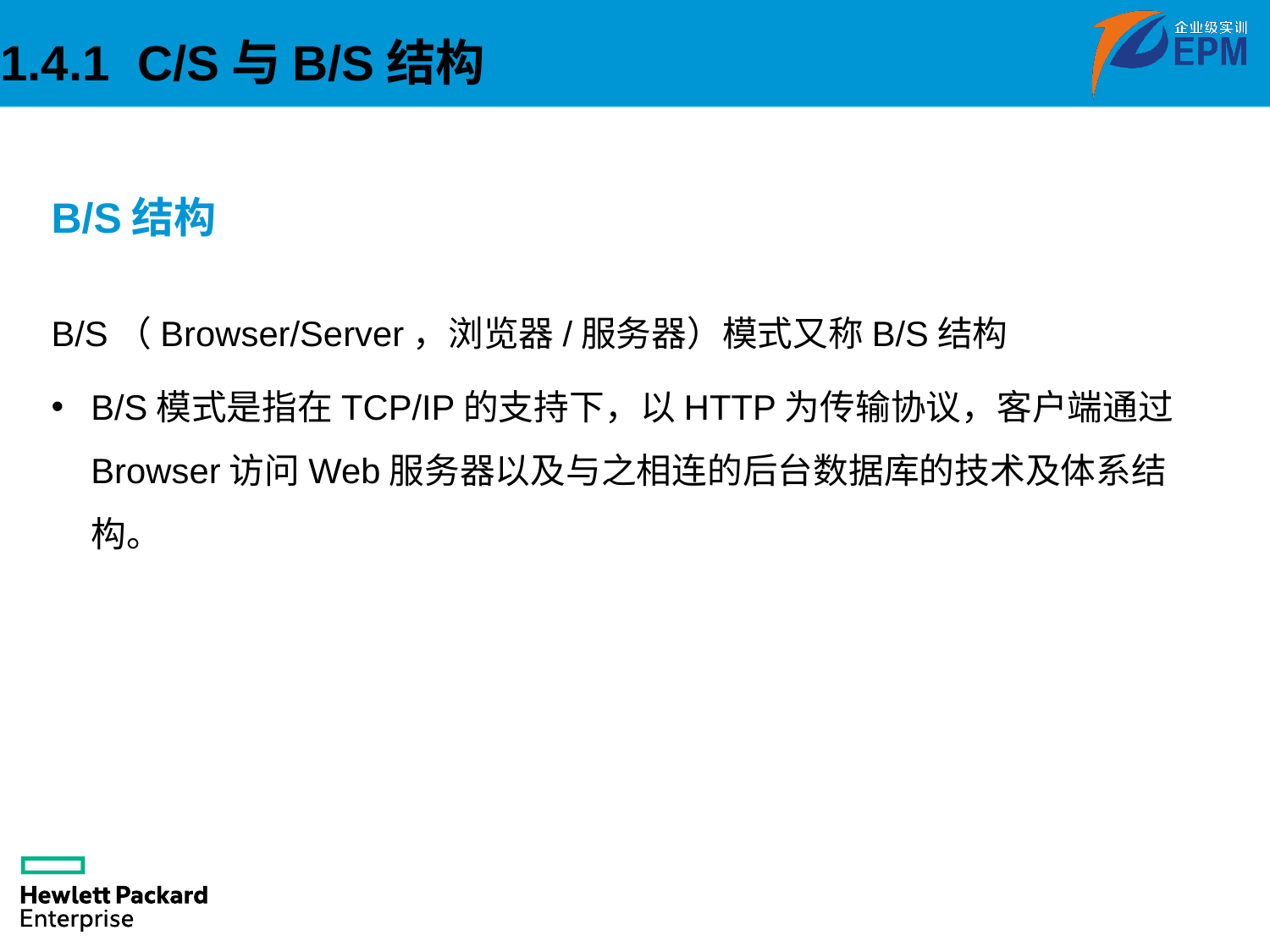

1.4.1  C/S与B/S结构
B/S结构
B/S（Browser/Server，浏览器/服务器）模式又称B/S结构
B/S模式是指在TCP/IP的支持下，以HTTP为传输协议，客户端通过Browser访问Web服务器以及与之相连的后台数据库的技术及体系结构。